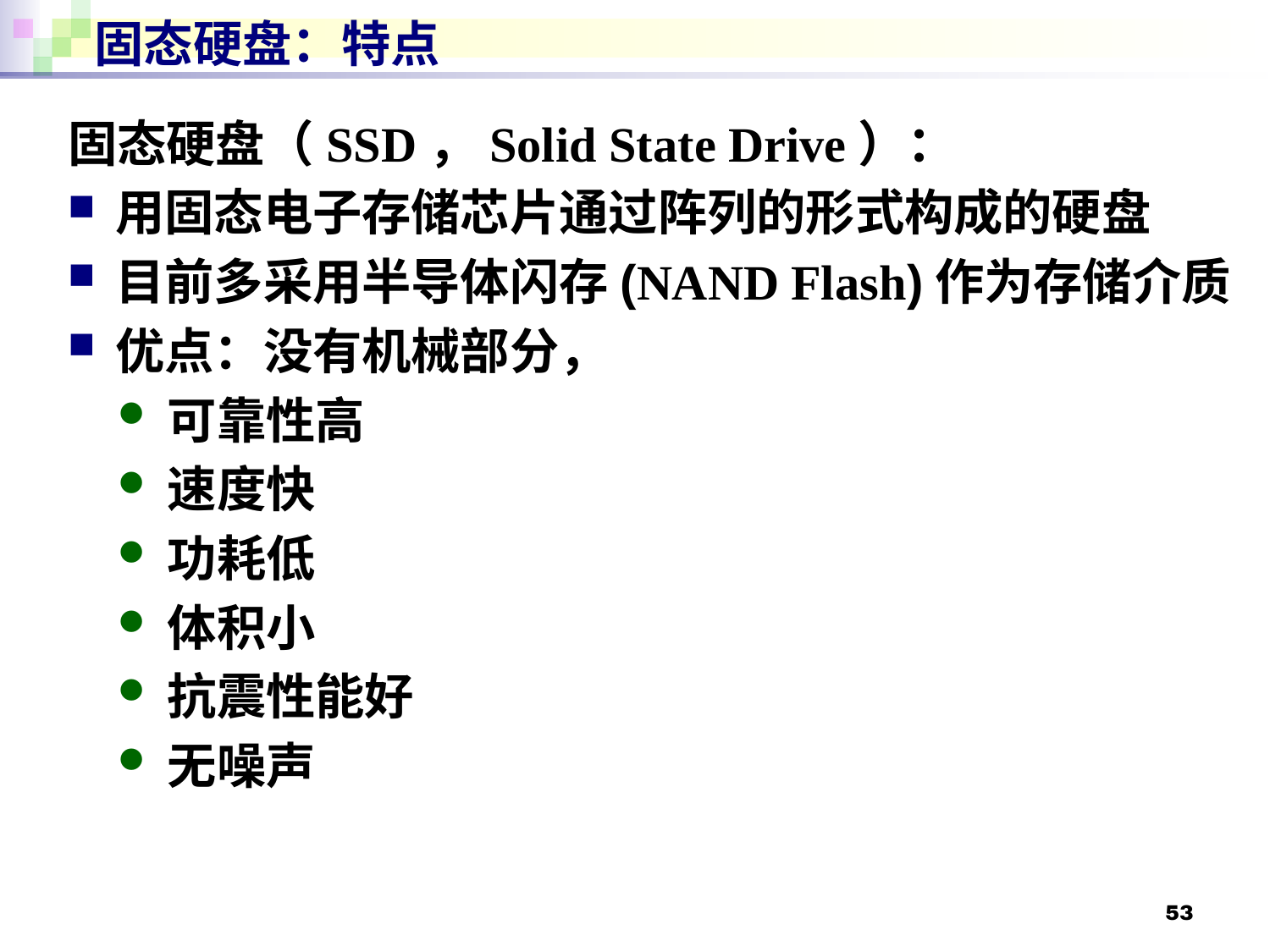

# 固态硬盘：特点
固态硬盘（SSD，Solid State Drive）：
用固态电子存储芯片通过阵列的形式构成的硬盘
目前多采用半导体闪存(NAND Flash)作为存储介质
优点：没有机械部分，
可靠性高
速度快
功耗低
体积小
抗震性能好
无噪声
53